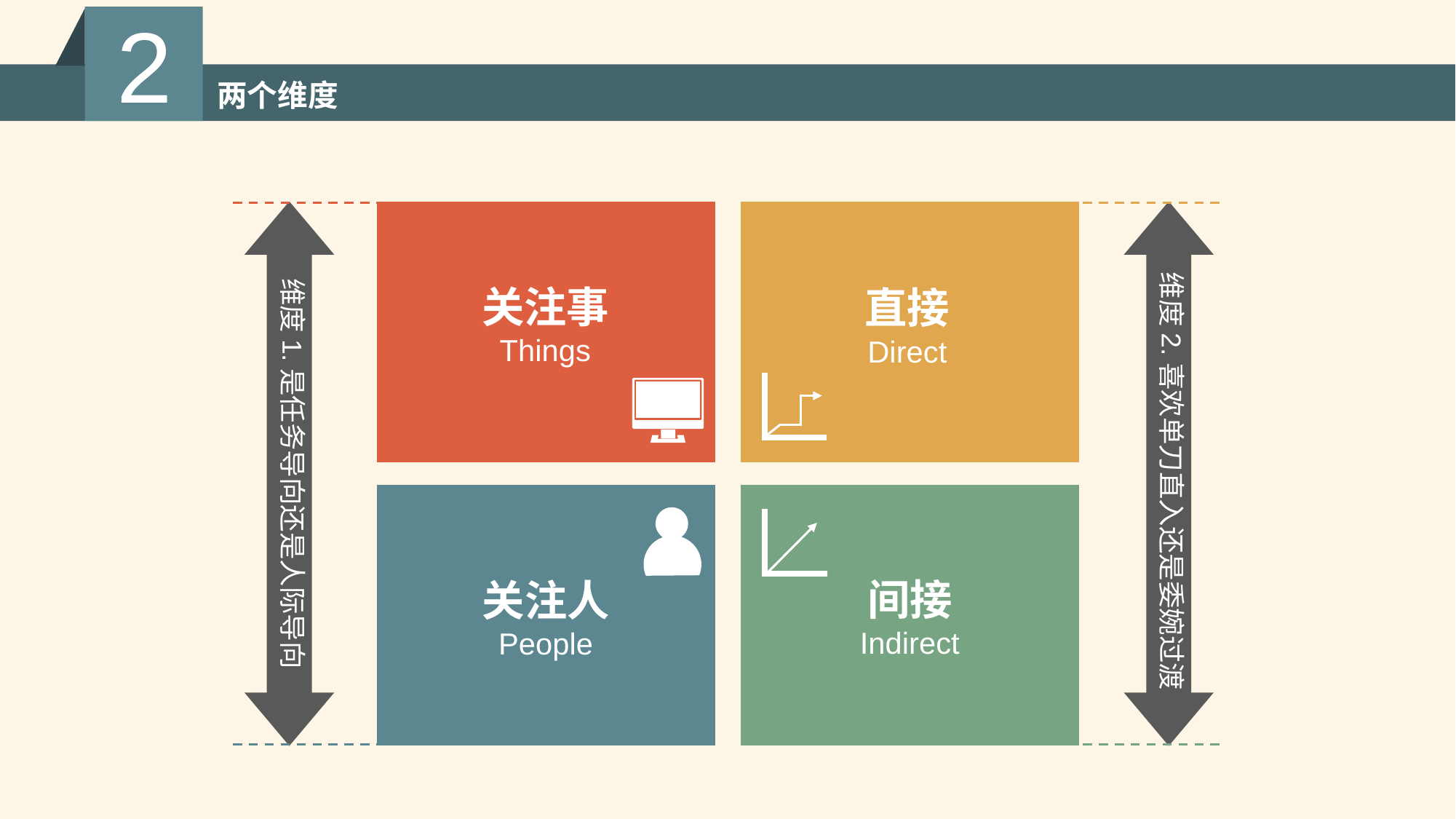

2

两个维度

维度1.是任务导向还是人际导向

维度2.喜欢单刀直入还是委婉过渡
关注事
Things
直接
Direct

间接
Indirect
关注人
People